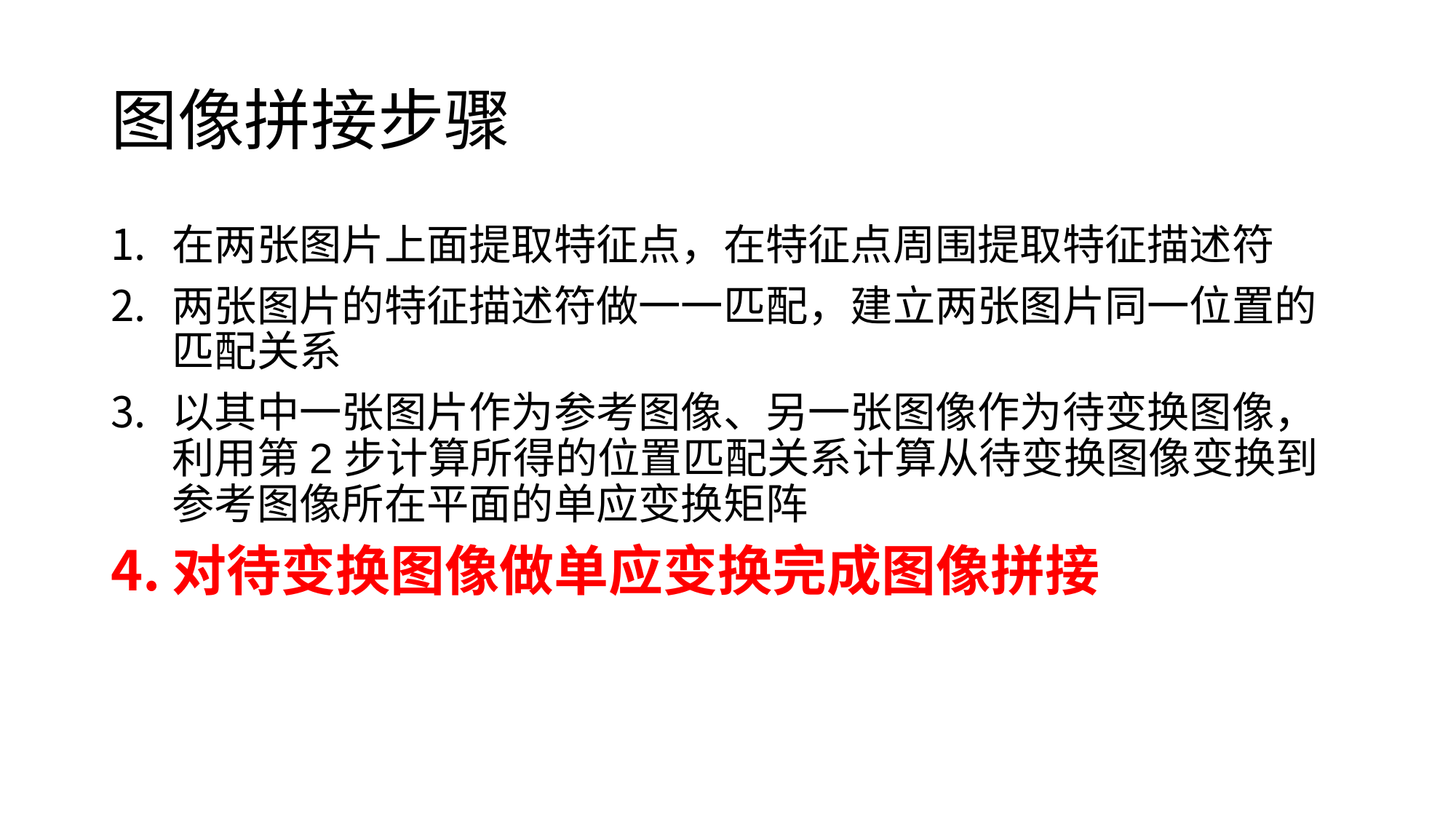

# 图像拼接步骤
在两张图片上面提取特征点，在特征点周围提取特征描述符
两张图片的特征描述符做一一匹配，建立两张图片同一位置的匹配关系
以其中一张图片作为参考图像、另一张图像作为待变换图像，利用第2步计算所得的位置匹配关系计算从待变换图像变换到参考图像所在平面的单应变换矩阵
对待变换图像做单应变换完成图像拼接